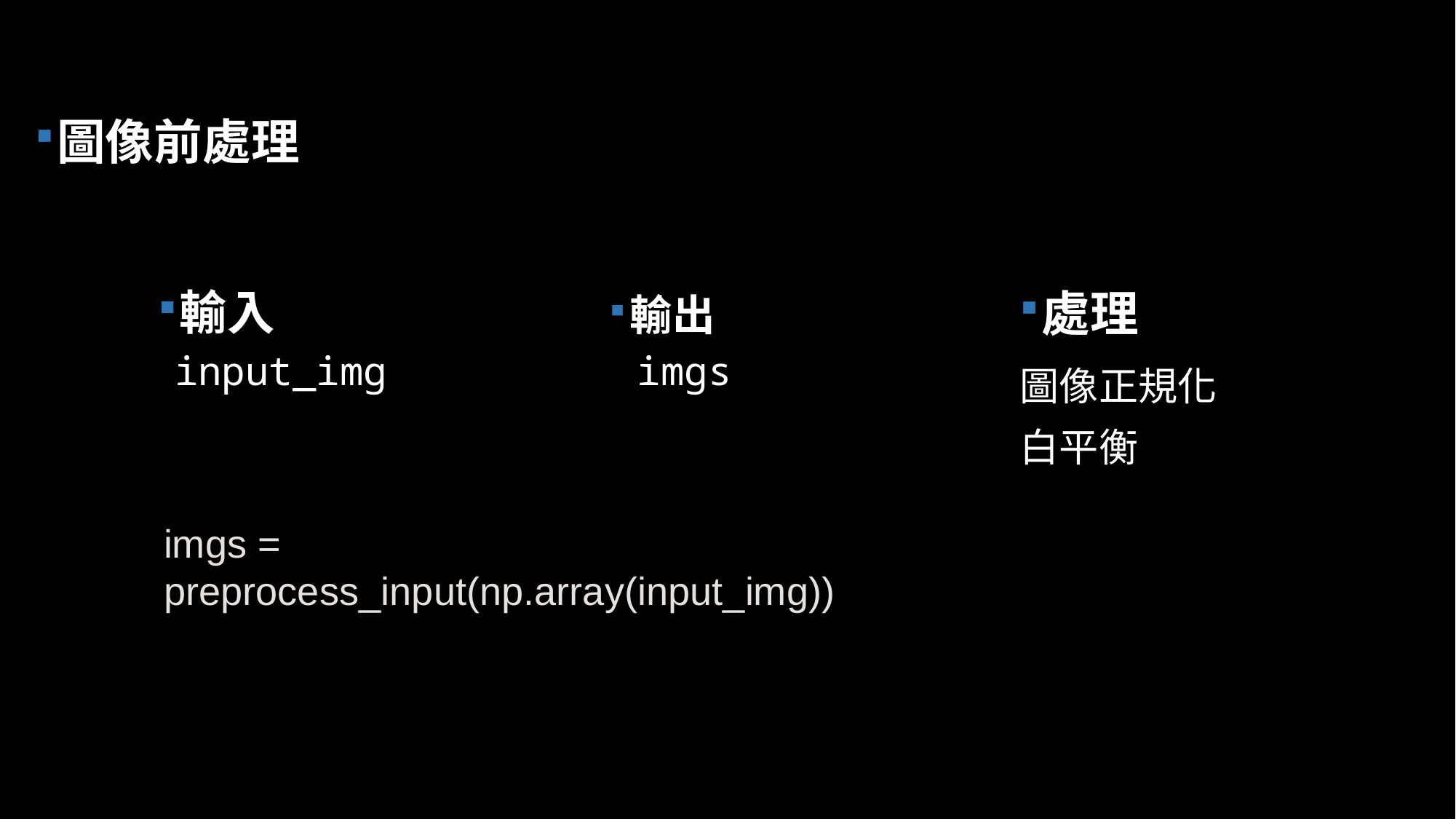

圖像前處理
輸入
處理
輸出
input_img
imgs
圖像正規化
白平衡
imgs = preprocess_input(np.array(input_img))